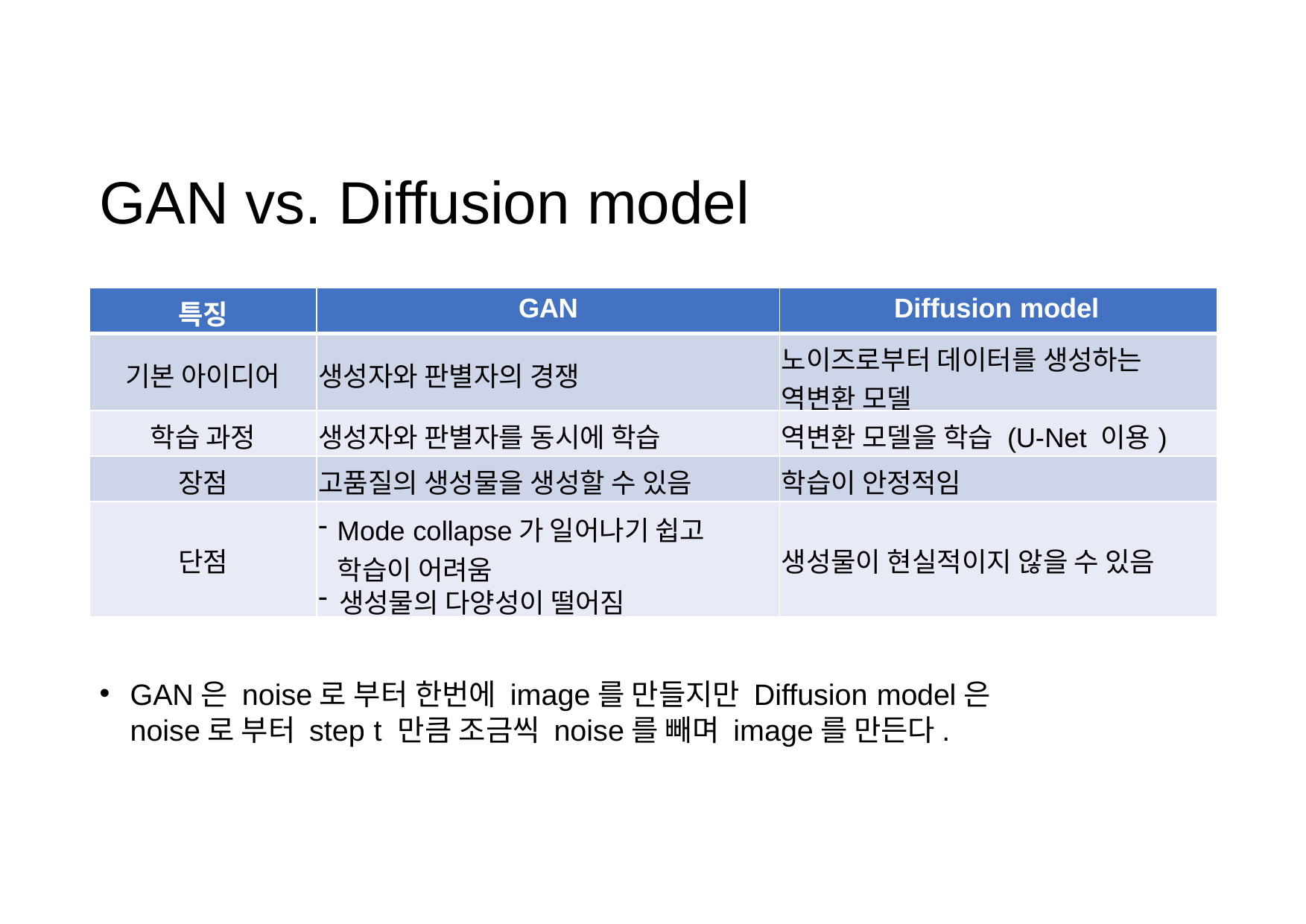

# GAN vs. Diffusion model
| 특징 | GAN | Diffusion model |
| --- | --- | --- |
| 기본 아이디어 | 생성자와 판별자의 경쟁 | 노이즈로부터 데이터를 생성하는 역변환 모델 |
| 학습 과정 | 생성자와 판별자를 동시에 학습 | 역변환 모델을 학습 (U-Net 이용) |
| 장점 | 고품질의 생성물을 생성할 수 있음 | 학습이 안정적임 |
| 단점 | Mode collapse가 일어나기 쉽고 학습이 어려움 생성물의 다양성이 떨어짐 | 생성물이 현실적이지 않을 수 있음 |
GAN은 noise로 부터 한번에 image를 만들지만 Diffusion model은 noise로 부터 step t 만큼 조금씩 noise를 빼며 image를 만든다.